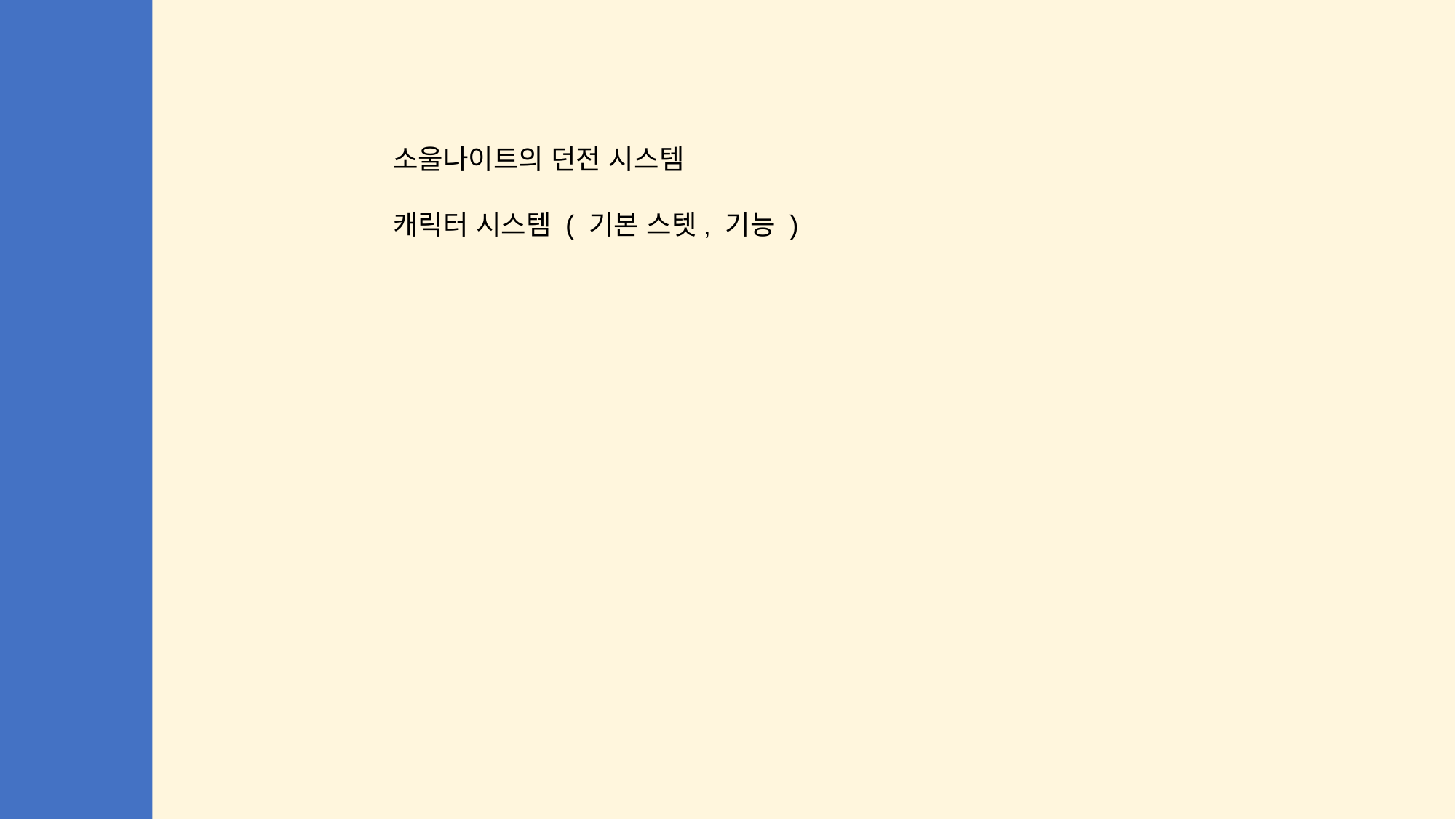

소울나이트의 던전 시스템

캐릭터 시스템 ( 기본 스텟, 기능 )